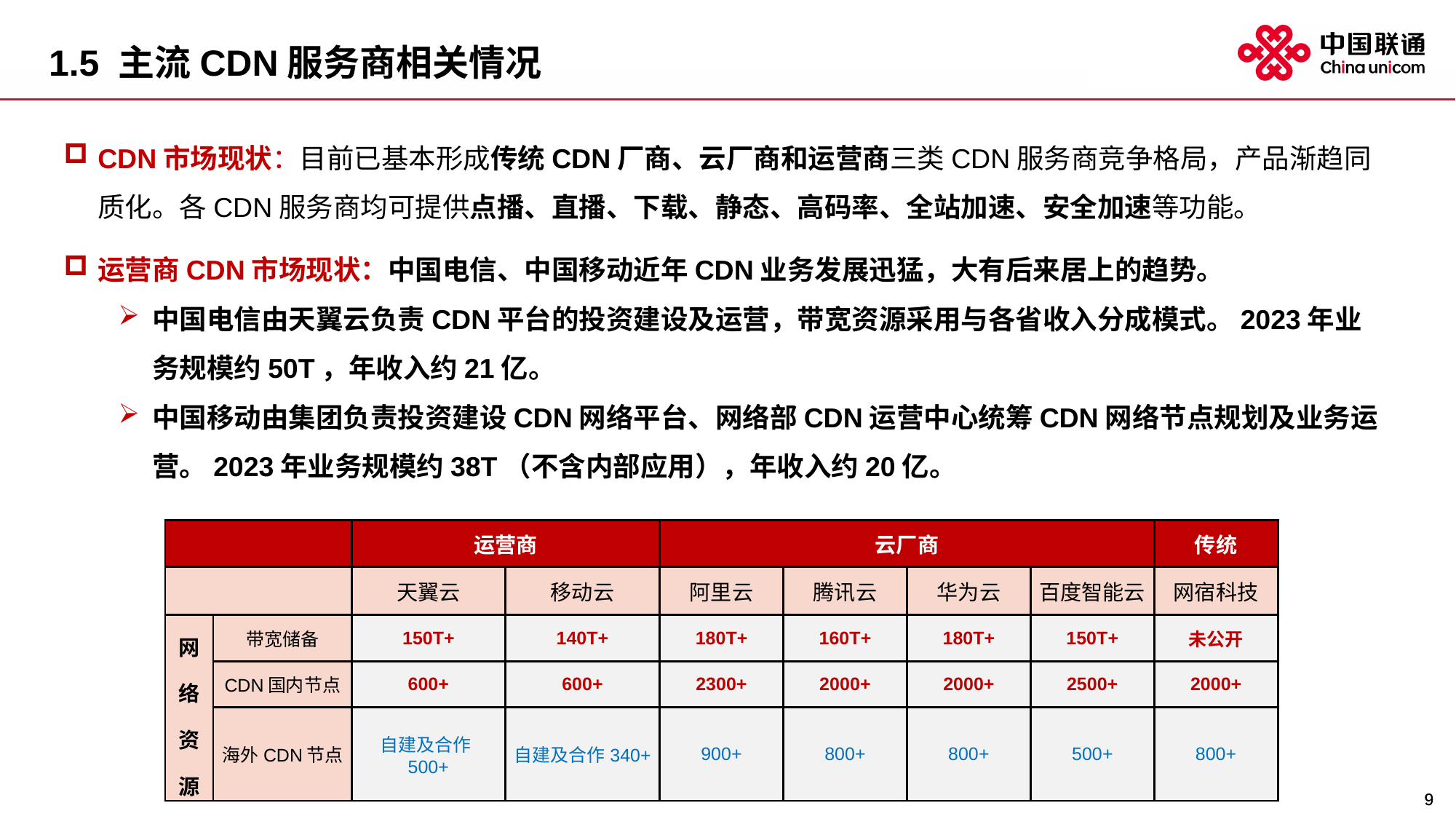

# 1.5 主流CDN服务商相关情况
CDN市场现状：目前已基本形成传统CDN厂商、云厂商和运营商三类CDN服务商竞争格局，产品渐趋同质化。各CDN服务商均可提供点播、直播、下载、静态、高码率、全站加速、安全加速等功能。

运营商CDN市场现状：中国电信、中国移动近年CDN业务发展迅猛，大有后来居上的趋势。
中国电信由天翼云负责CDN平台的投资建设及运营，带宽资源采用与各省收入分成模式。2023年业务规模约50T，年收入约21亿。
中国移动由集团负责投资建设CDN网络平台、网络部CDN运营中心统筹CDN网络节点规划及业务运营。2023年业务规模约38T（不含内部应用），年收入约20亿。
能力项
|  |  | 运营商 |  | 云厂商 |  |  |  | 传统 |
| --- | --- | --- | --- | --- | --- | --- | --- | --- |
|  |  | 天翼云 | 移动云 | 阿里云 | 腾讯云 | 华为云 | 百度智能云 | 网宿科技 |
| 网络 资源 | 带宽储备 | 150T+ | 140T+ | 180T+ | 160T+ | 180T+ | 150T+ | 未公开 |
|  | CDN国内节点 | 600+ | 600+ | 2300+ | 2000+ | 2000+ | 2500+ | 2000+ |
|  | 海外CDN节点 | 自建及合作500+ | 自建及合作340+ | 900+ | 800+ | 800+ | 500+ | 800+ |